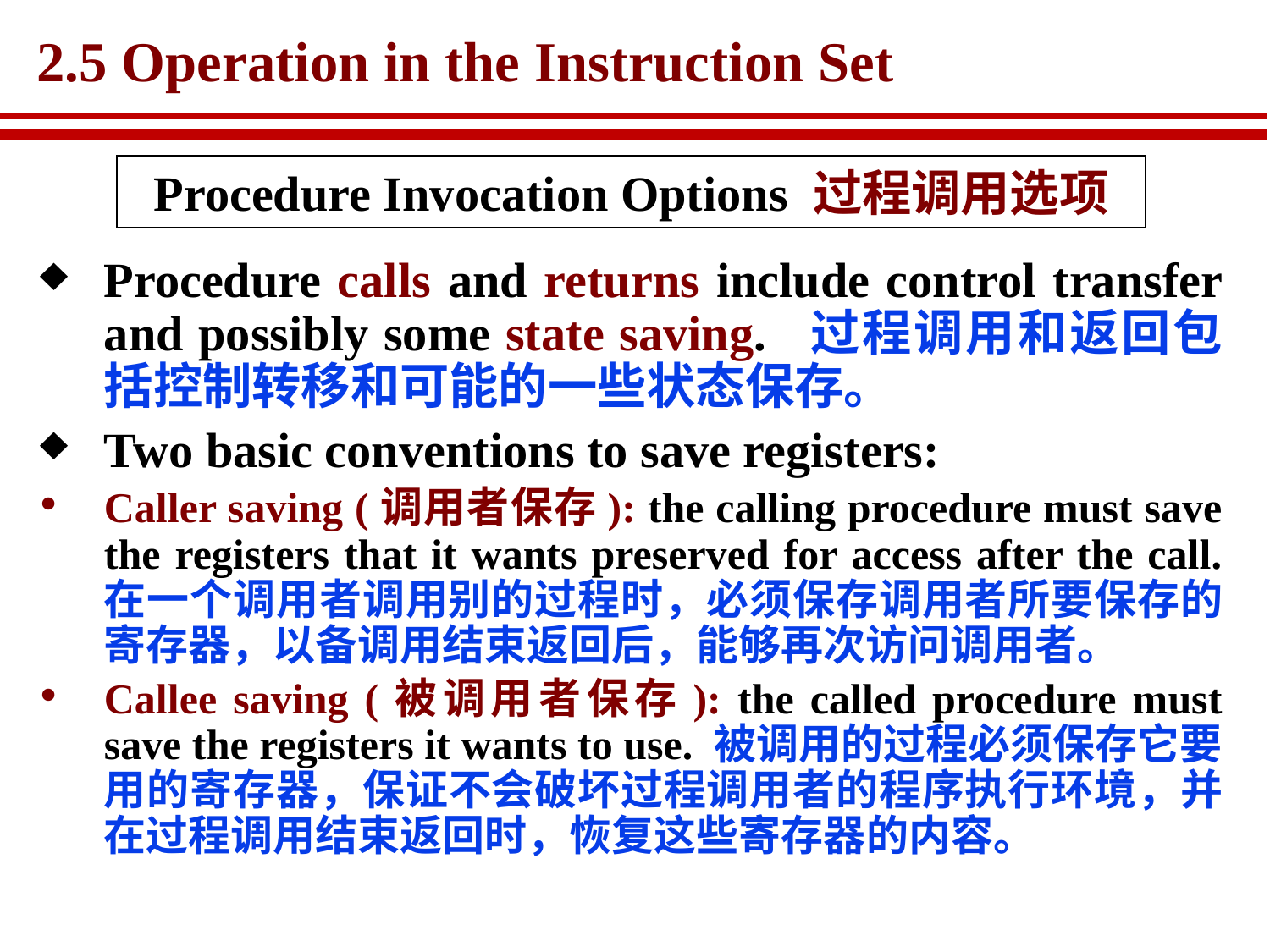

# 2.5 Operation in the Instruction Set
Procedure Invocation Options 过程调用选项
Procedure calls and returns include control transfer and possibly some state saving.  过程调用和返回包括控制转移和可能的一些状态保存。
Two basic conventions to save registers:
Caller saving (调用者保存): the calling procedure must save the registers that it wants preserved for access after the call. 在一个调用者调用别的过程时，必须保存调用者所要保存的寄存器，以备调用结束返回后，能够再次访问调用者。
Callee saving (被调用者保存): the called procedure must save the registers it wants to use. 被调用的过程必须保存它要用的寄存器，保证不会破坏过程调用者的程序执行环境，并在过程调用结束返回时，恢复这些寄存器的内容。